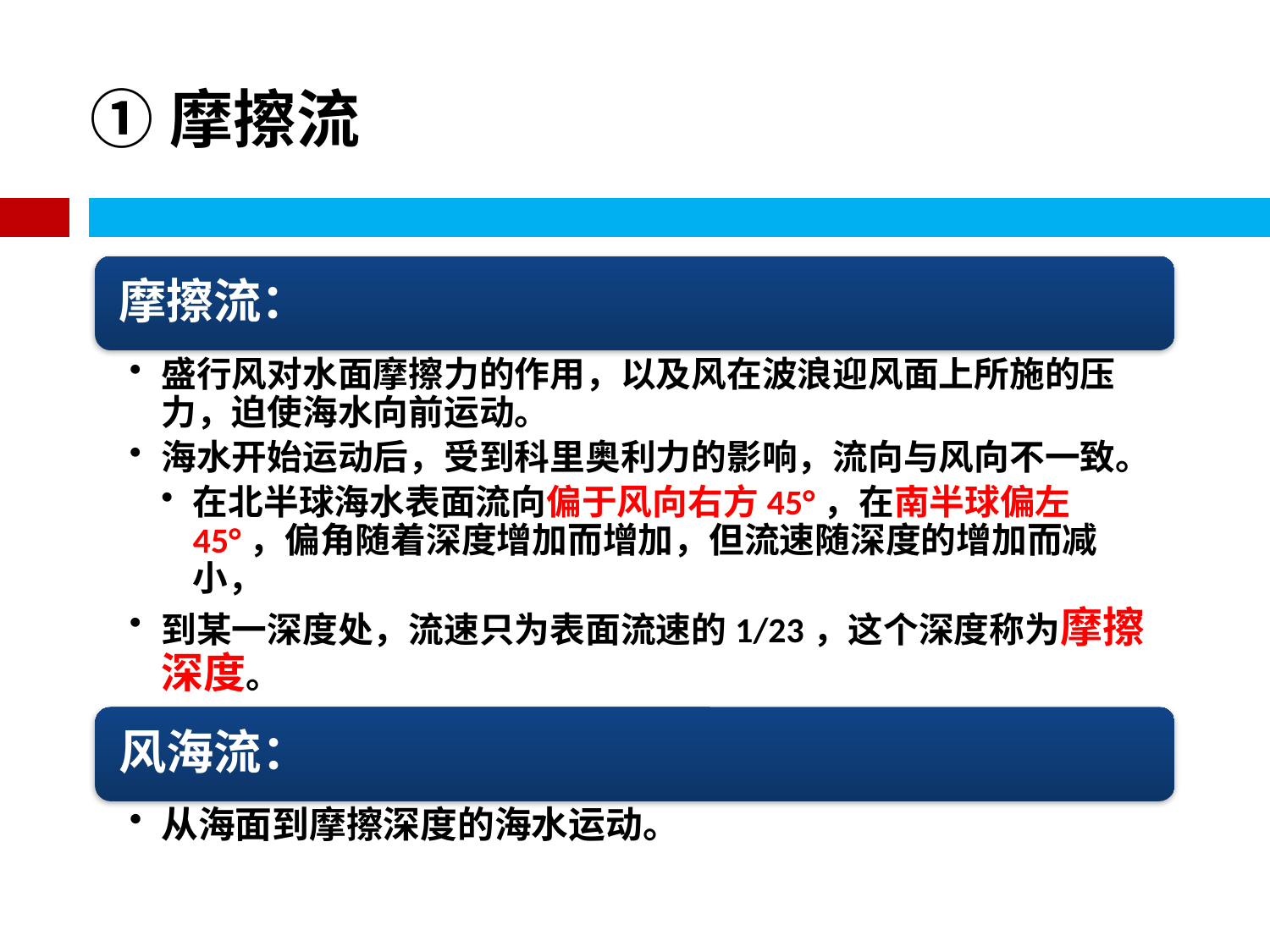

# ①摩擦流
摩擦流：
盛行风对水面摩擦力的作用，以及风在波浪迎风面上所施的压力，迫使海水向前运动。
海水开始运动后，受到科里奥利力的影响，流向与风向不一致。
在北半球海水表面流向偏于风向右方45°，在南半球偏左45°，偏角随着深度增加而增加，但流速随深度的增加而减小，
到某一深度处，流速只为表面流速的1/23，这个深度称为摩擦深度。
风海流：
从海面到摩擦深度的海水运动。